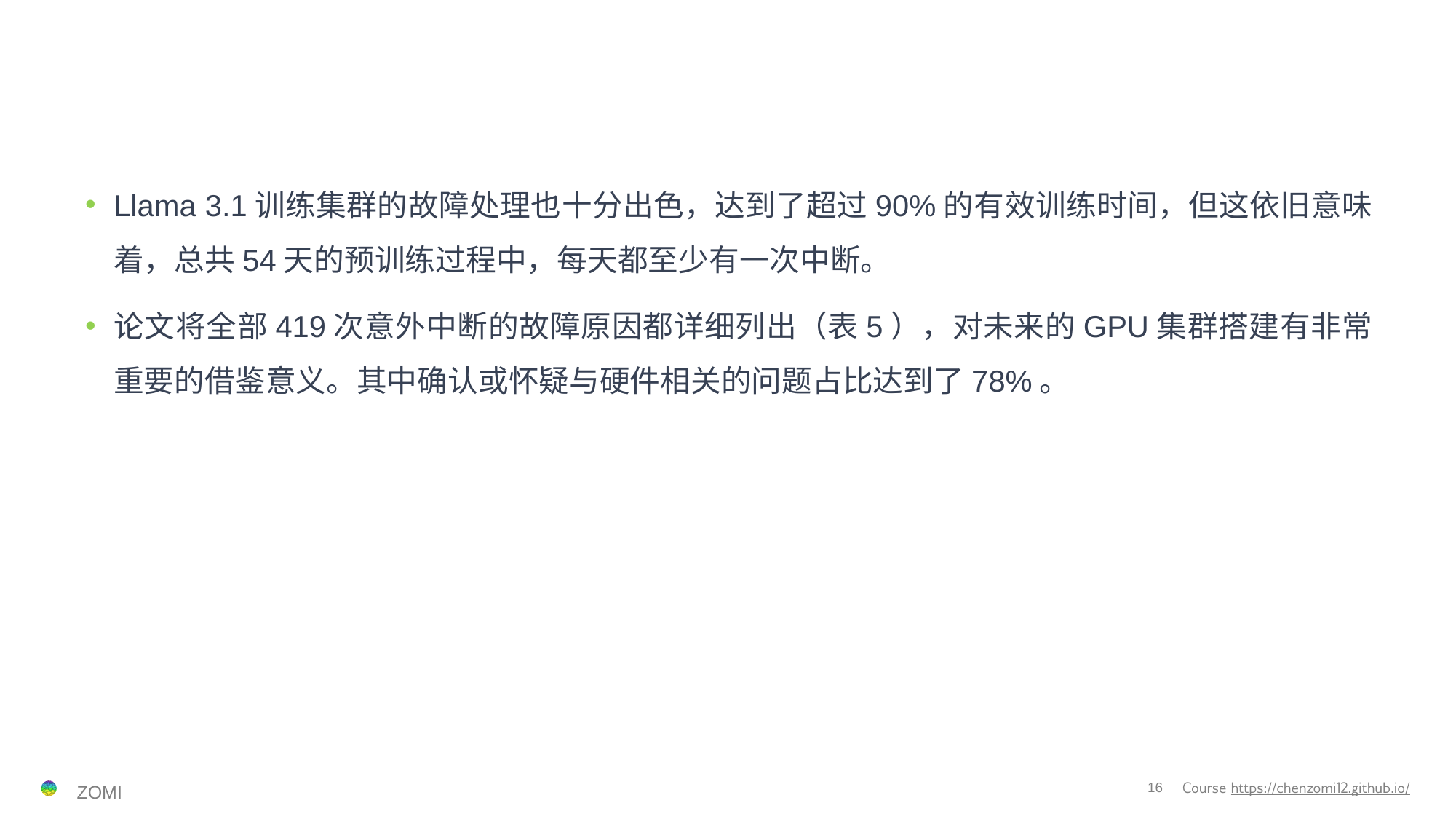

#
Llama 3.1训练集群的故障处理也十分出色，达到了超过90%的有效训练时间，但这依旧意味着，总共54天的预训练过程中，每天都至少有一次中断。
论文将全部419次意外中断的故障原因都详细列出（表5），对未来的GPU集群搭建有非常重要的借鉴意义。其中确认或怀疑与硬件相关的问题占比达到了78%。